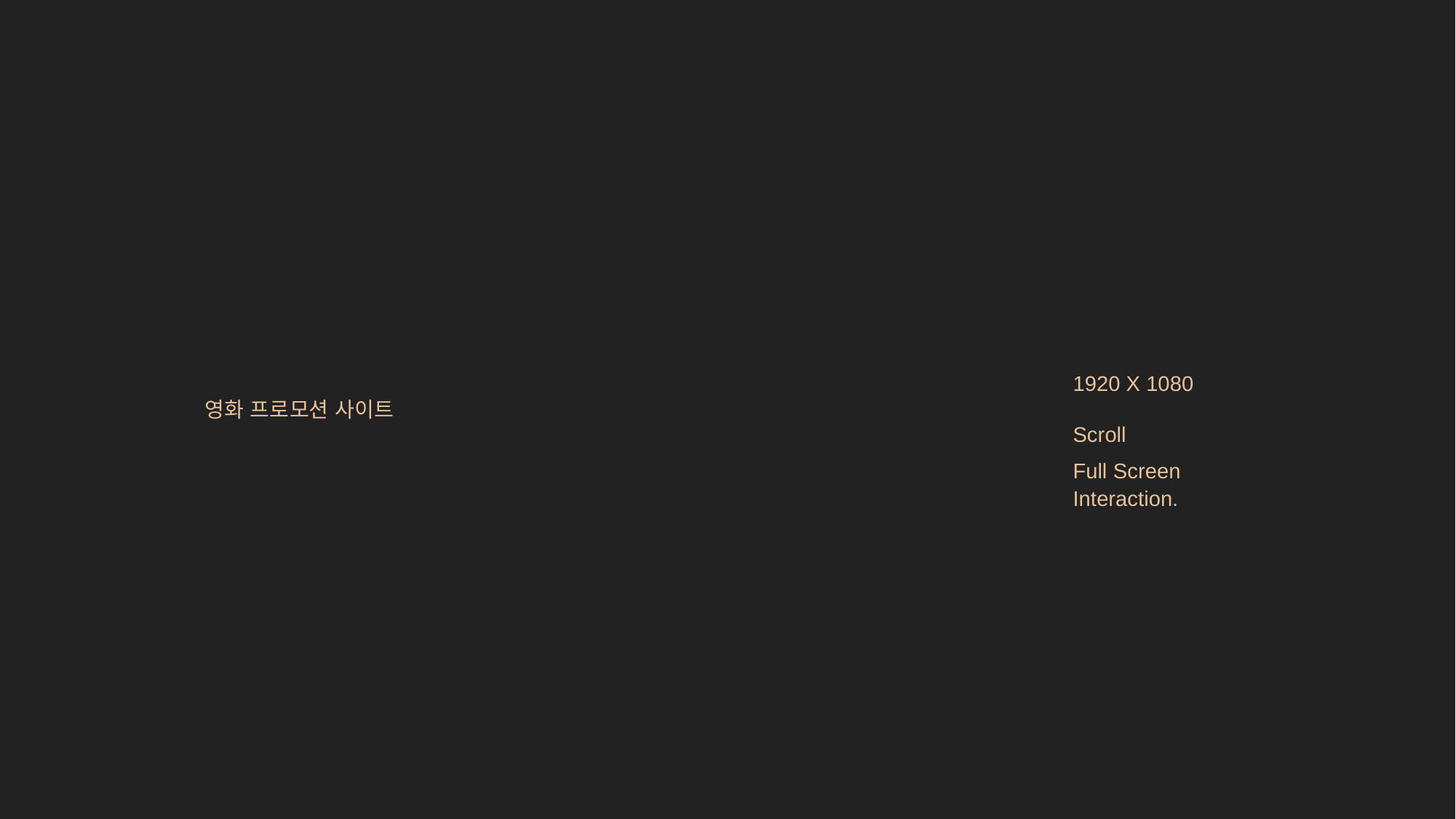

1920 X 1080

Scroll

Full Screen

Interaction.
영화 프로모션 사이트